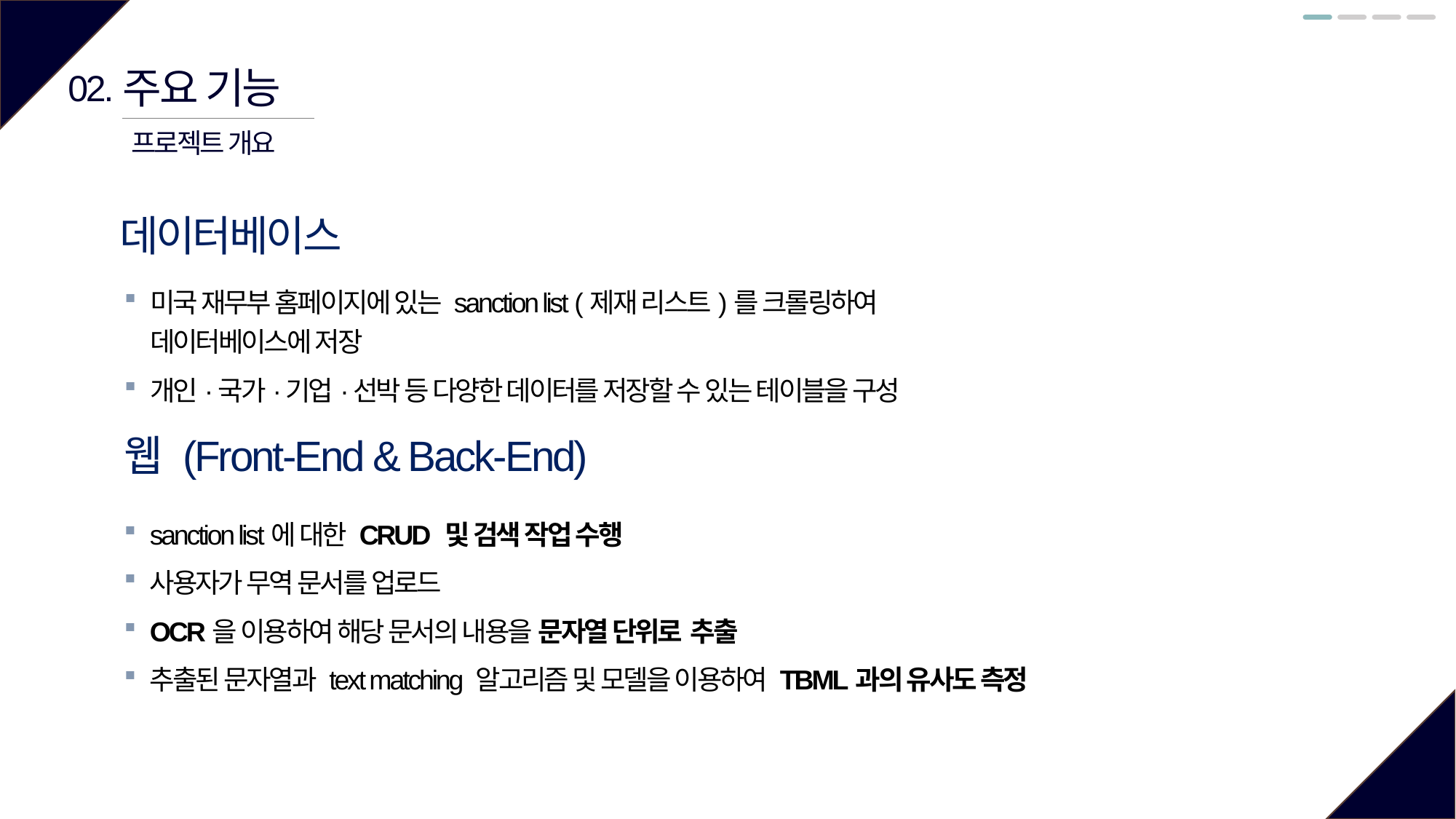

주요 기능
02.
프로젝트 개요
데이터베이스
미국 재무부 홈페이지에 있는 sanction list (제재 리스트)를 크롤링하여 데이터베이스에 저장
개인· 국가· 기업· 선박 등 다양한 데이터를 저장할 수 있는 테이블을 구성
웹 (Front-End & Back-End)
sanction list에 대한 CRUD 및 검색 작업 수행
사용자가 무역 문서를 업로드
OCR을 이용하여 해당 문서의 내용을 문자열 단위로 추출
추출된 문자열과 text matching 알고리즘 및 모델을 이용하여 TBML과의 유사도 측정